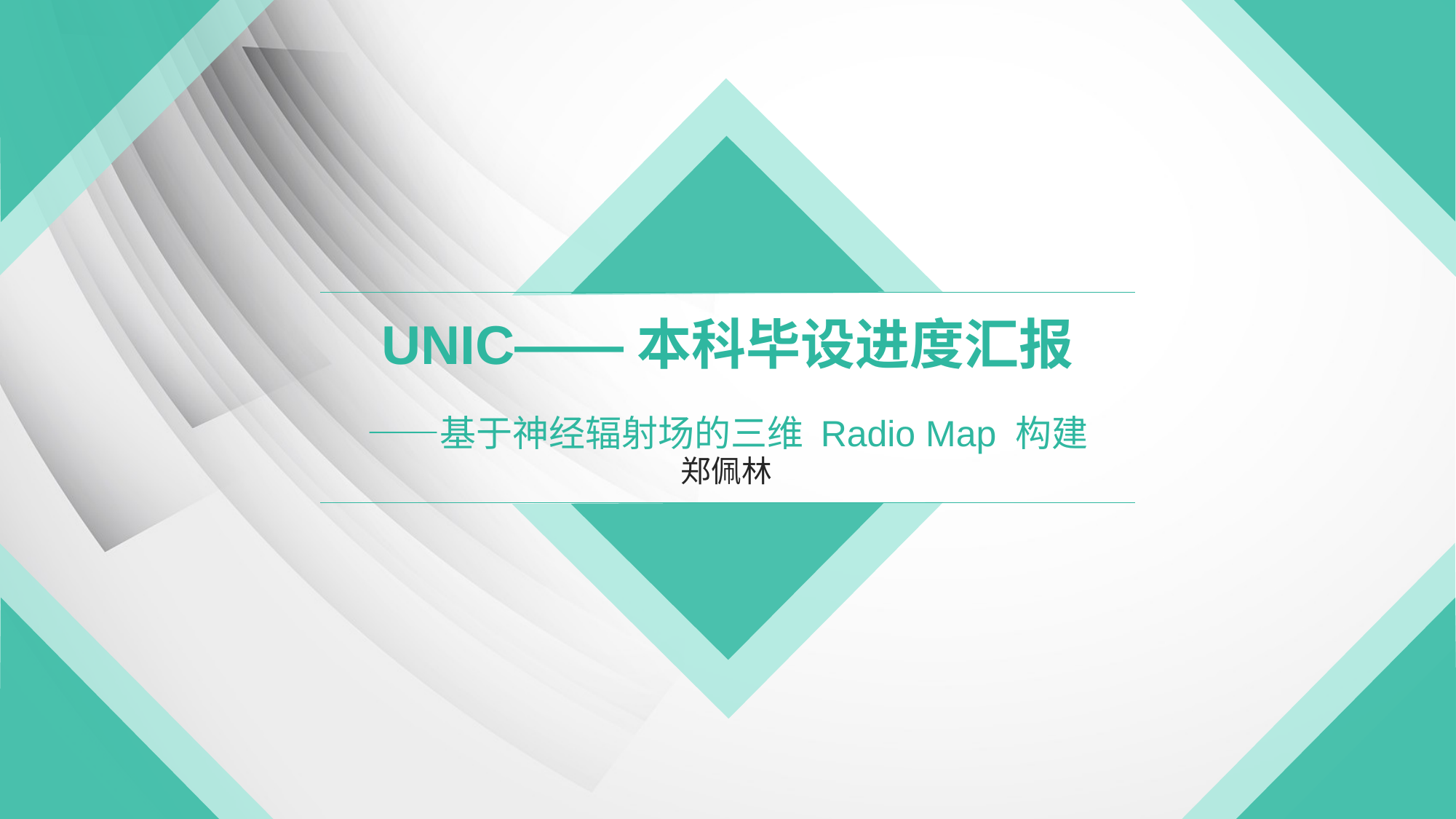

# UNIC——本科毕设进度汇报 ——基于神经辐射场的三维 Radio Map 构建
郑佩林